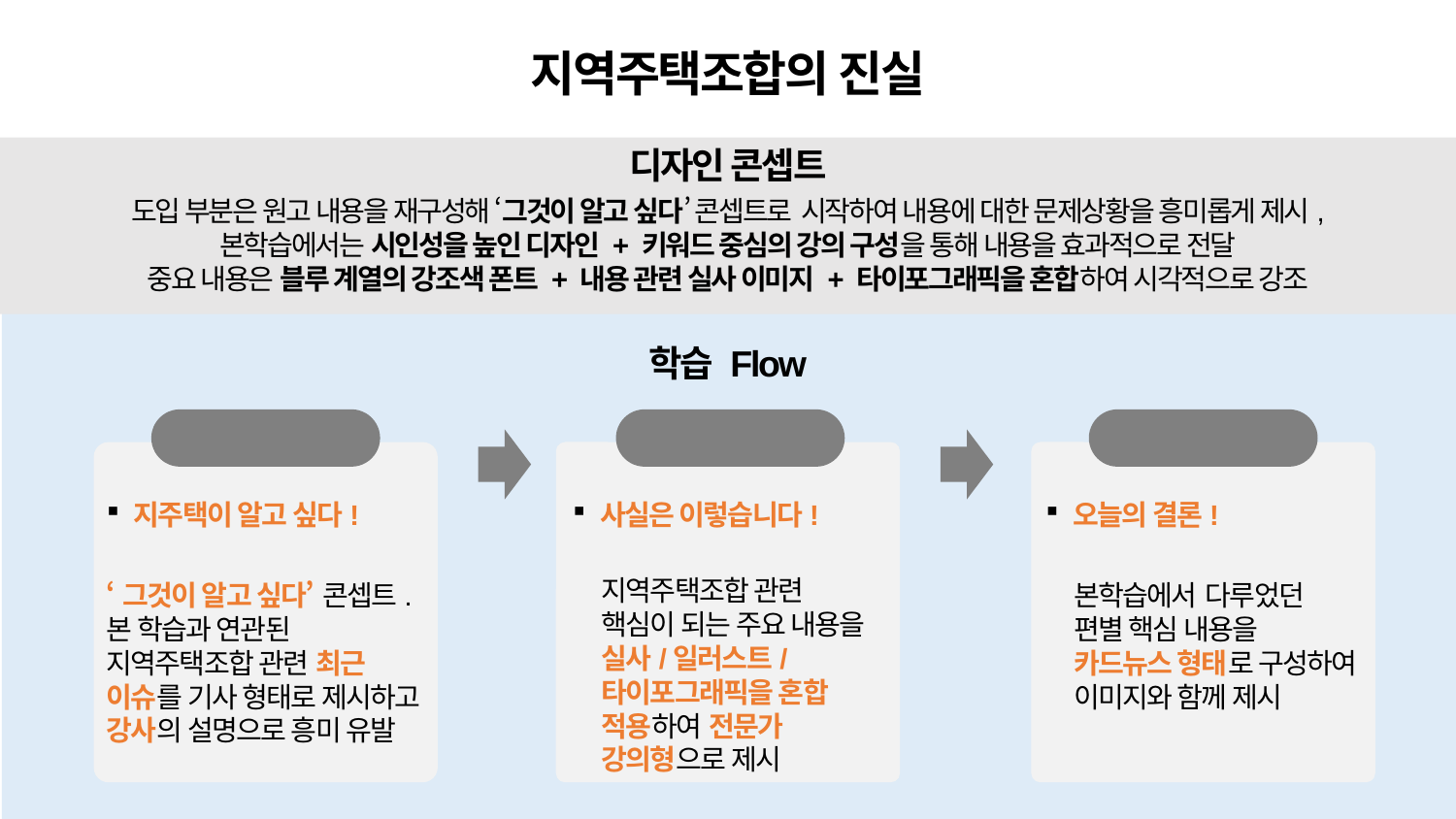

본과정 학습 Flow
지역주택조합의 진실

디자인 콘셉트
도입 부분은 원고 내용을 재구성해 ‘그것이 알고 싶다’ 콘셉트로 시작하여 내용에 대한 문제상황을 흥미롭게 제시,
본학습에서는 시인성을 높인 디자인 + 키워드 중심의 강의 구성을 통해 내용을 효과적으로 전달
중요 내용은 블루 계열의 강조색 폰트 + 내용 관련 실사 이미지 + 타이포그래픽을 혼합하여 시각적으로 강조

학습 Flow
도입
본학습
정리

지주택이 알고 싶다!
‘그것이 알고 싶다’ 콘셉트.
본 학습과 연관된 지역주택조합 관련 최근 이슈를 기사 형태로 제시하고 강사의 설명으로 흥미 유발
사실은 이렇습니다!

지역주택조합 관련 핵심이 되는 주요 내용을 실사/일러스트/ 타이포그래픽을 혼합 적용하여 전문가 강의형으로 제시
오늘의 결론!
본학습에서 다루었던
편별 핵심 내용을
카드뉴스 형태로 구성하여 이미지와 함께 제시
|  |  |
| --- | --- |
|  |  |
|  |  |